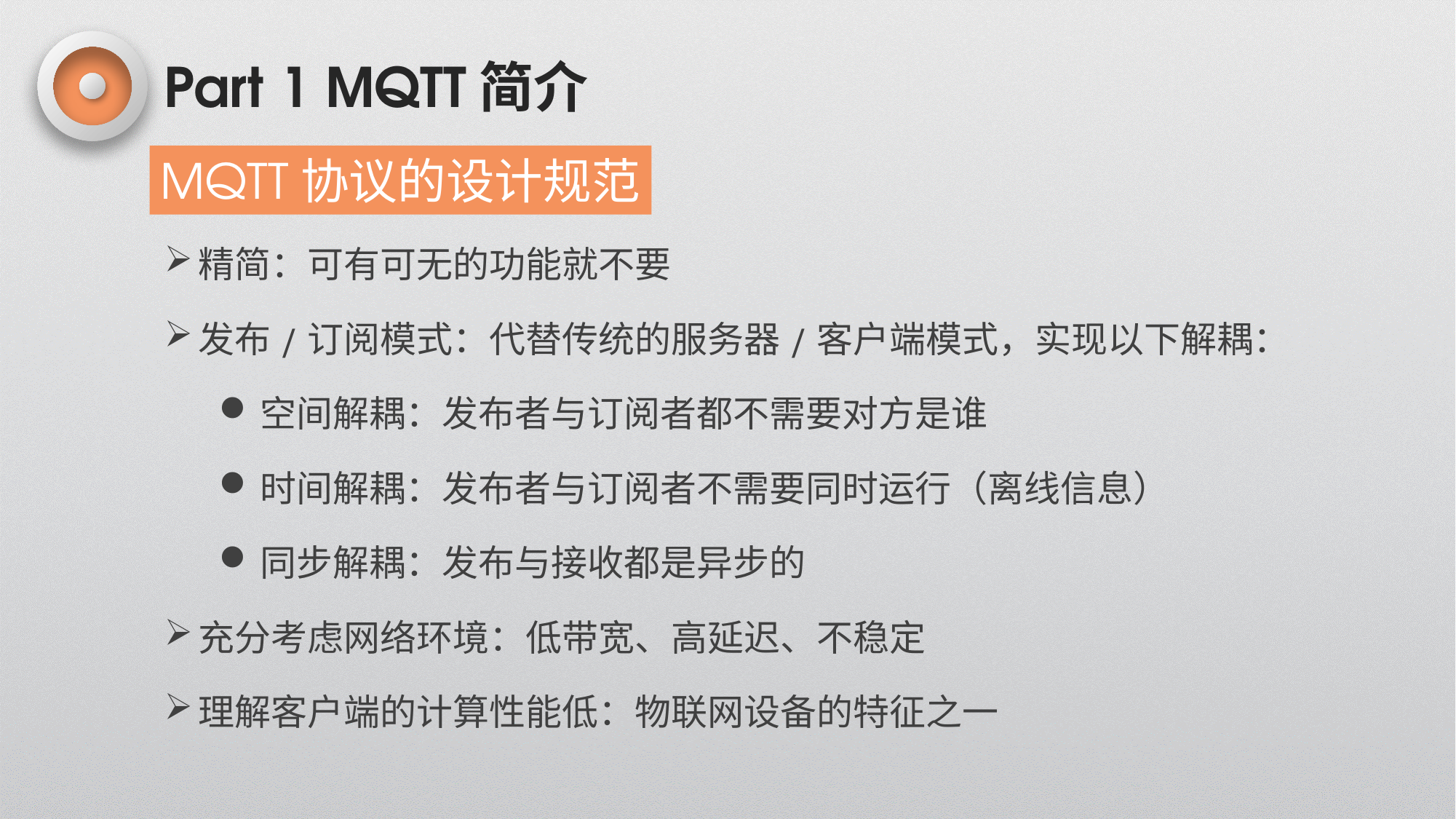

Part 1 MQTT简介
MQTT协议的设计规范
精简：可有可无的功能就不要
发布/订阅模式：代替传统的服务器/客户端模式，实现以下解耦：
空间解耦：发布者与订阅者都不需要对方是谁
时间解耦：发布者与订阅者不需要同时运行（离线信息）
同步解耦：发布与接收都是异步的
充分考虑网络环境：低带宽、高延迟、不稳定
理解客户端的计算性能低：物联网设备的特征之一